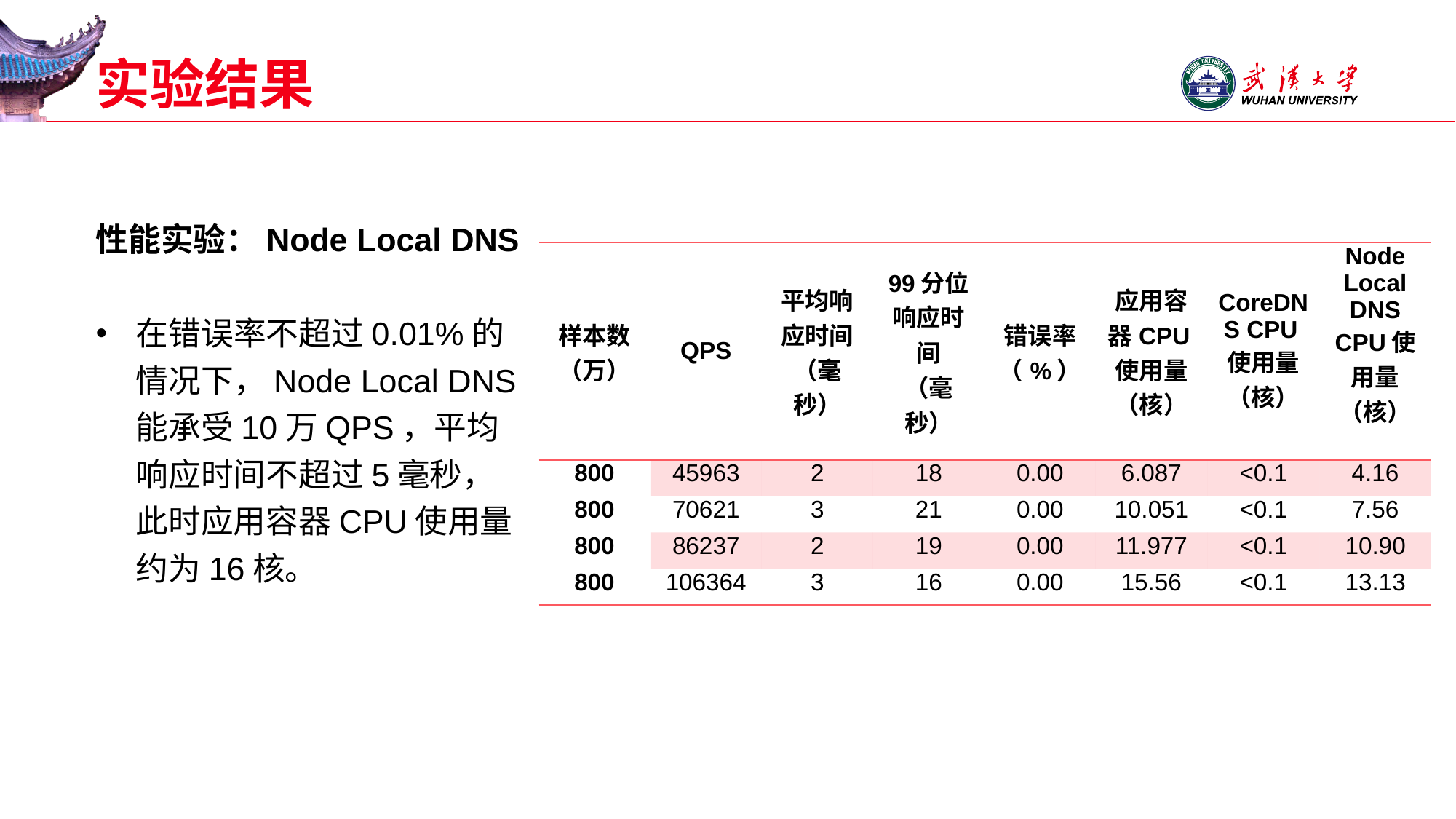

# 实验结果
性能实验：Node Local DNS

在错误率不超过0.01%的情况下，Node Local DNS能承受10万QPS，平均响应时间不超过5毫秒，此时应用容器CPU使用量约为16核。

| 样本数（万） | QPS | 平均响应时间 （毫秒） | 99分位响应时间 （毫秒） | 错误率（%） | 应用容器CPU使用量（核） | CoreDNS CPU使用量（核） | Node Local DNS CPU使用量（核） |
| --- | --- | --- | --- | --- | --- | --- | --- |
| 800 | 45963 | 2 | 18 | 0.00 | 6.087 | <0.1 | 4.16 |
| 800 | 70621 | 3 | 21 | 0.00 | 10.051 | <0.1 | 7.56 |
| 800 | 86237 | 2 | 19 | 0.00 | 11.977 | <0.1 | 10.90 |
| 800 | 106364 | 3 | 16 | 0.00 | 15.56 | <0.1 | 13.13 |